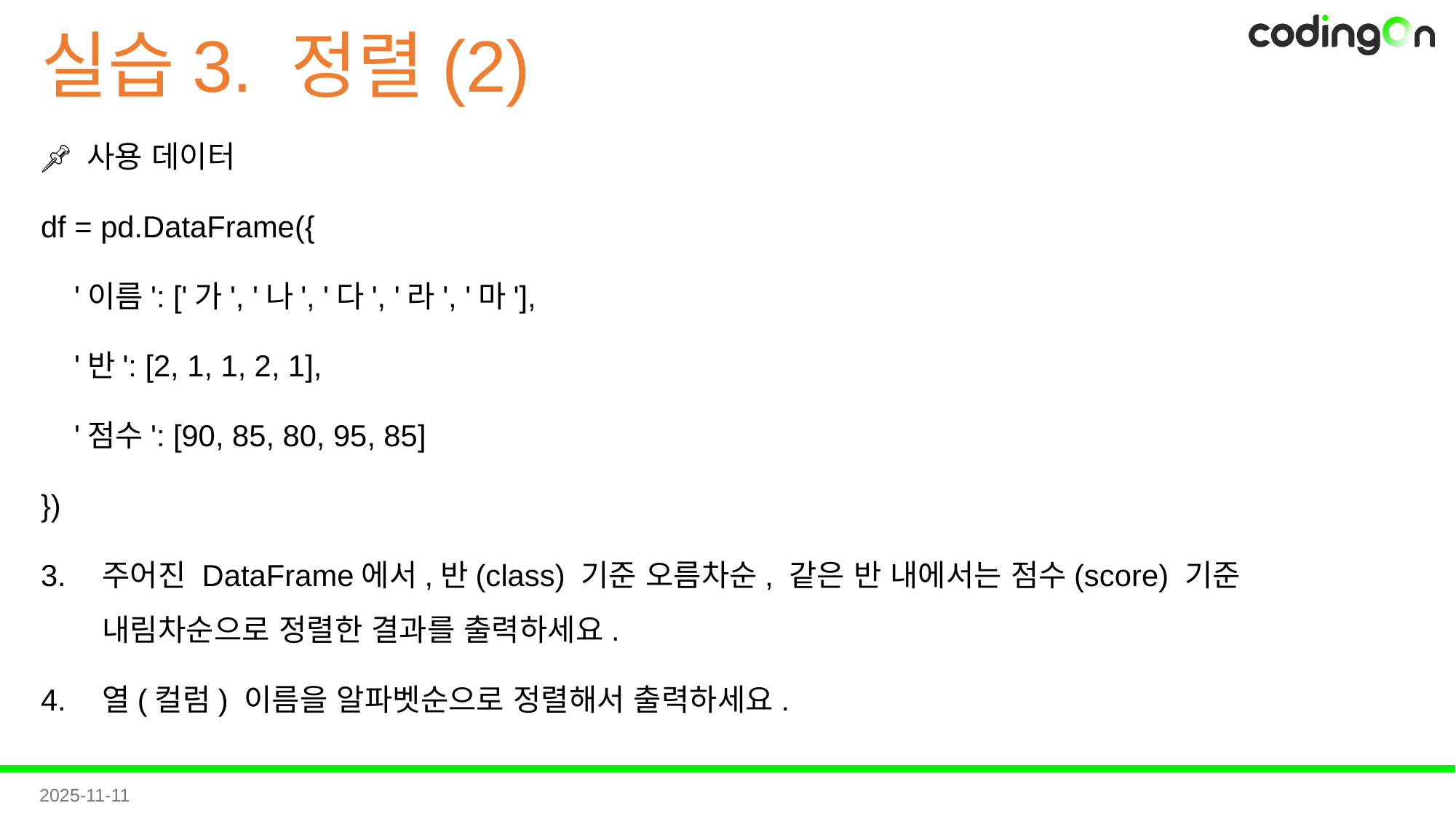

# 실습3. 정렬(2)
📌 사용 데이터
df = pd.DataFrame({
    '이름': ['가', '나', '다', '라', '마'],
    '반': [2, 1, 1, 2, 1],
    '점수': [90, 85, 80, 95, 85]
})
주어진 DataFrame에서,반(class) 기준 오름차순, 같은 반 내에서는 점수(score) 기준 내림차순으로 정렬한 결과를 출력하세요.
열(컬럼) 이름을 알파벳순으로 정렬해서 출력하세요.
2025-11-11